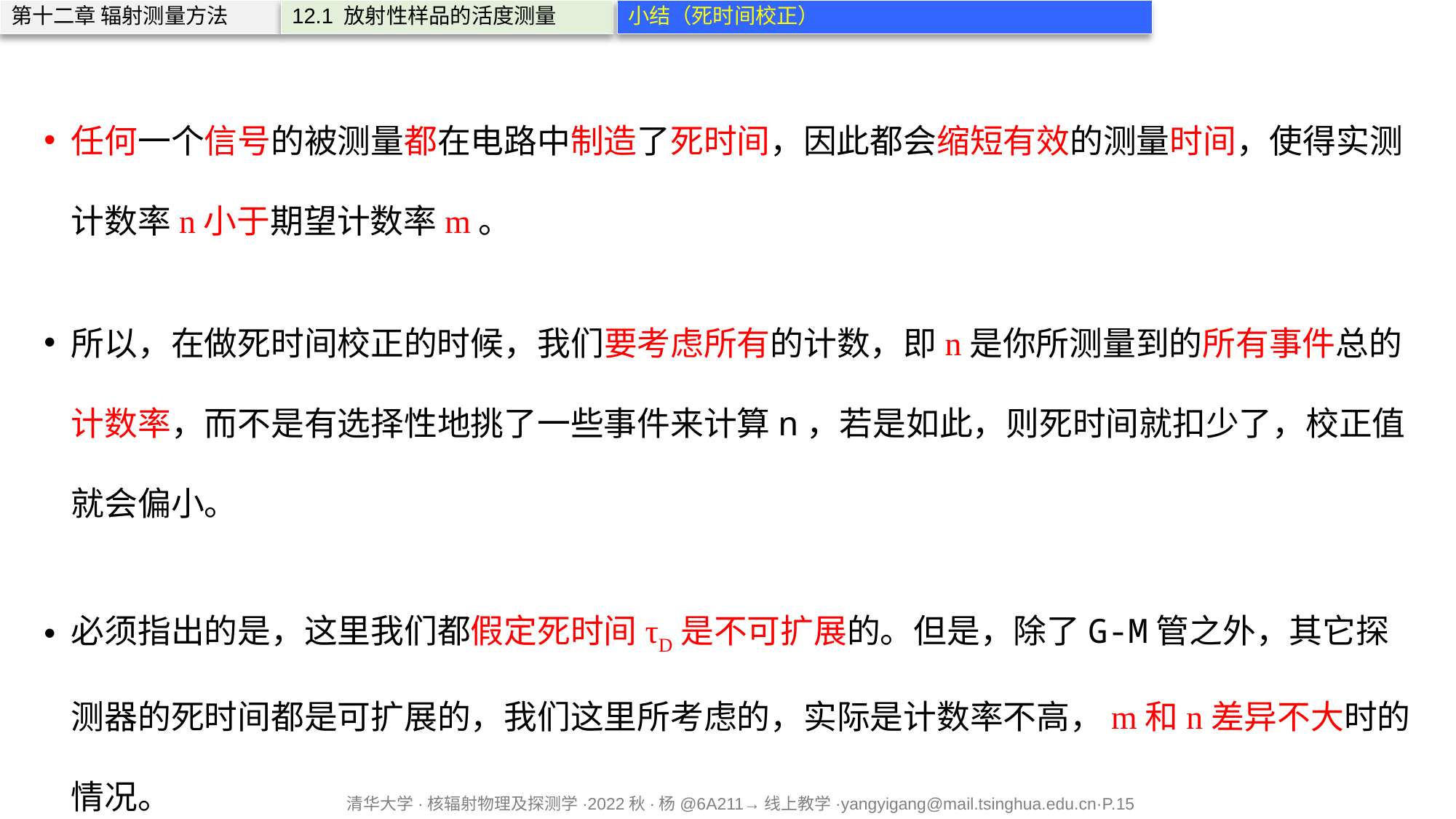

第十二章 辐射测量方法
12.1 放射性样品的活度测量
小结（死时间校正）

任何一个信号的被测量都在电路中制造了死时间，因此都会缩短有效的测量时间，使得实测计数率n小于期望计数率m。
所以，在做死时间校正的时候，我们要考虑所有的计数，即n是你所测量到的所有事件总的计数率，而不是有选择性地挑了一些事件来计算n，若是如此，则死时间就扣少了，校正值就会偏小。
必须指出的是，这里我们都假定死时间τD是不可扩展的。但是，除了G-M管之外，其它探测器的死时间都是可扩展的，我们这里所考虑的，实际是计数率不高，m和n差异不大时的情况。